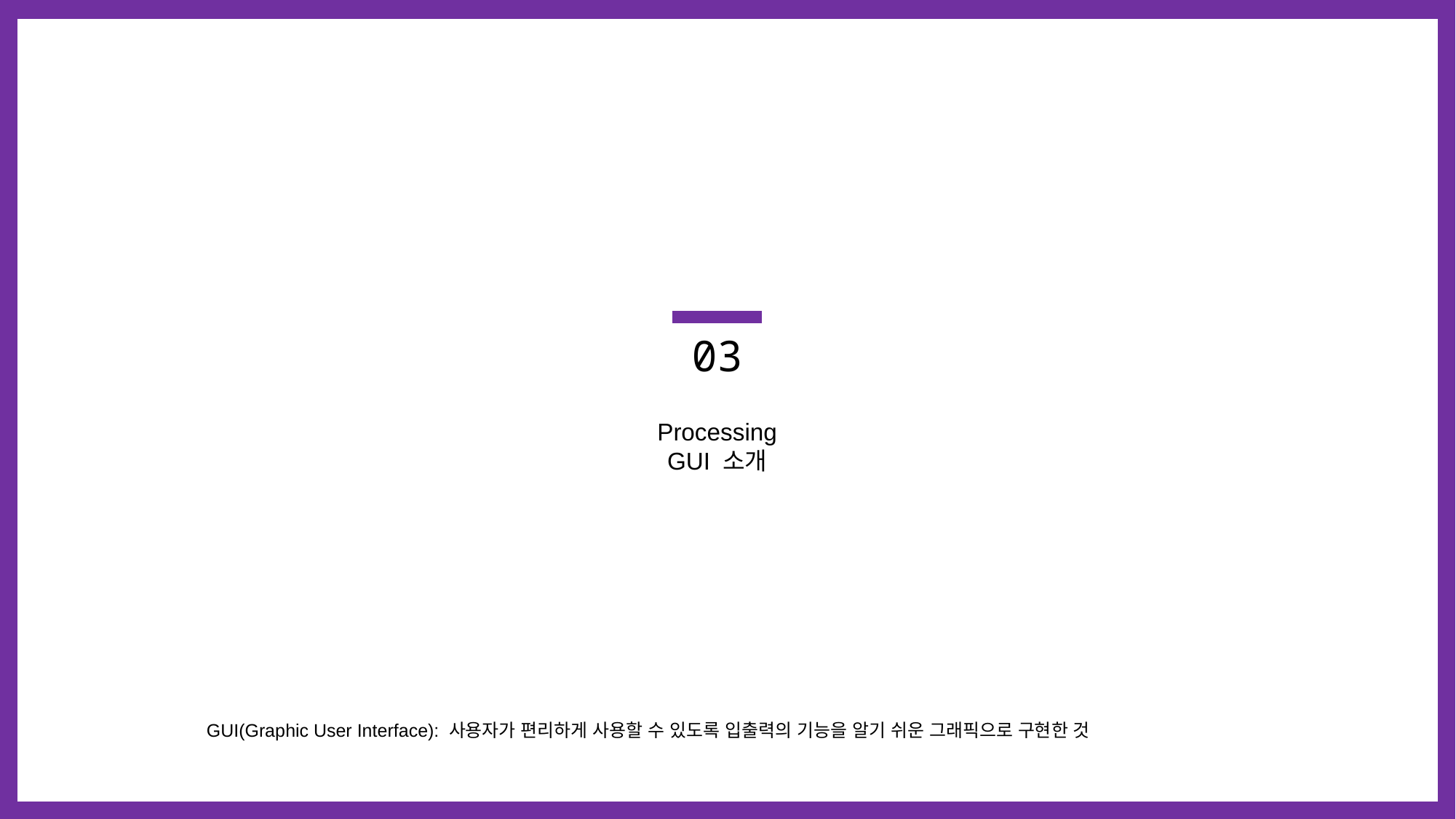

03
Processing
GUI 소개
GUI(Graphic User Interface): 사용자가 편리하게 사용할 수 있도록 입출력의 기능을 알기 쉬운 그래픽으로 구현한 것